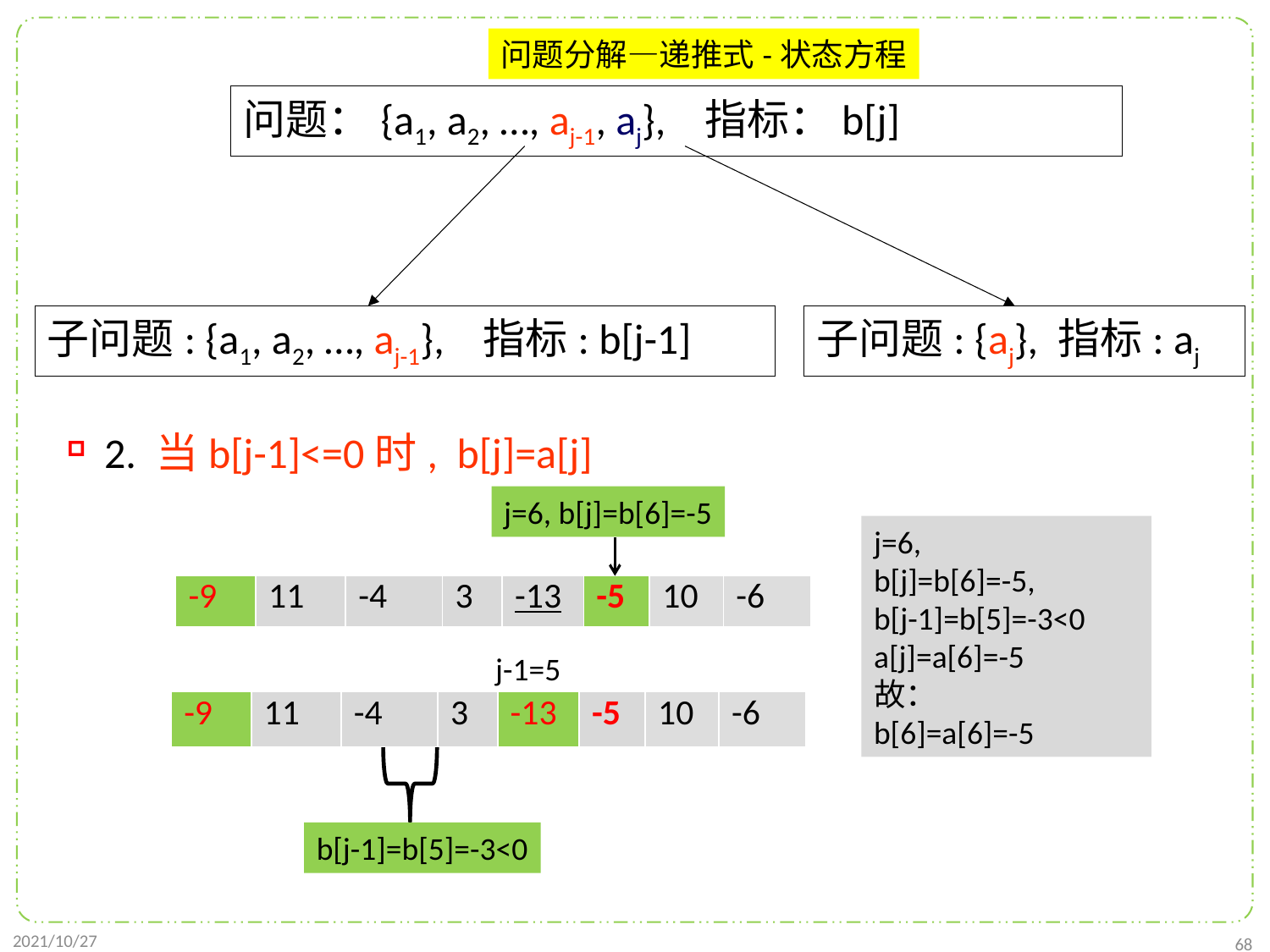

2. 当b[j-1]<=0时,  b[j]=a[j]

问题分解—递推式-状态方程
问题：{a1, a2, …, aj-1, aj},   指标：b[j]

子问题: {a1, a2, …, aj-1},   指标: b[j-1]
子问题: {aj}, 指标: aj
j=6, b[j]=b[6]=-5
j=6,
b[j]=b[6]=-5,
b[j-1]=b[5]=-3<0
a[j]=a[6]=-5
故：
b[6]=a[6]=-5
| -9 | 11 | -4 | 3 | -13 | -5 | 10 | -6 |
| --- | --- | --- | --- | --- | --- | --- | --- |
j-1=5
| -9 | 11 | -4 | 3 | -13 | -5 | 10 | -6 |
| --- | --- | --- | --- | --- | --- | --- | --- |

b[j-1]=b[5]=-3<0

2021/10/27
68